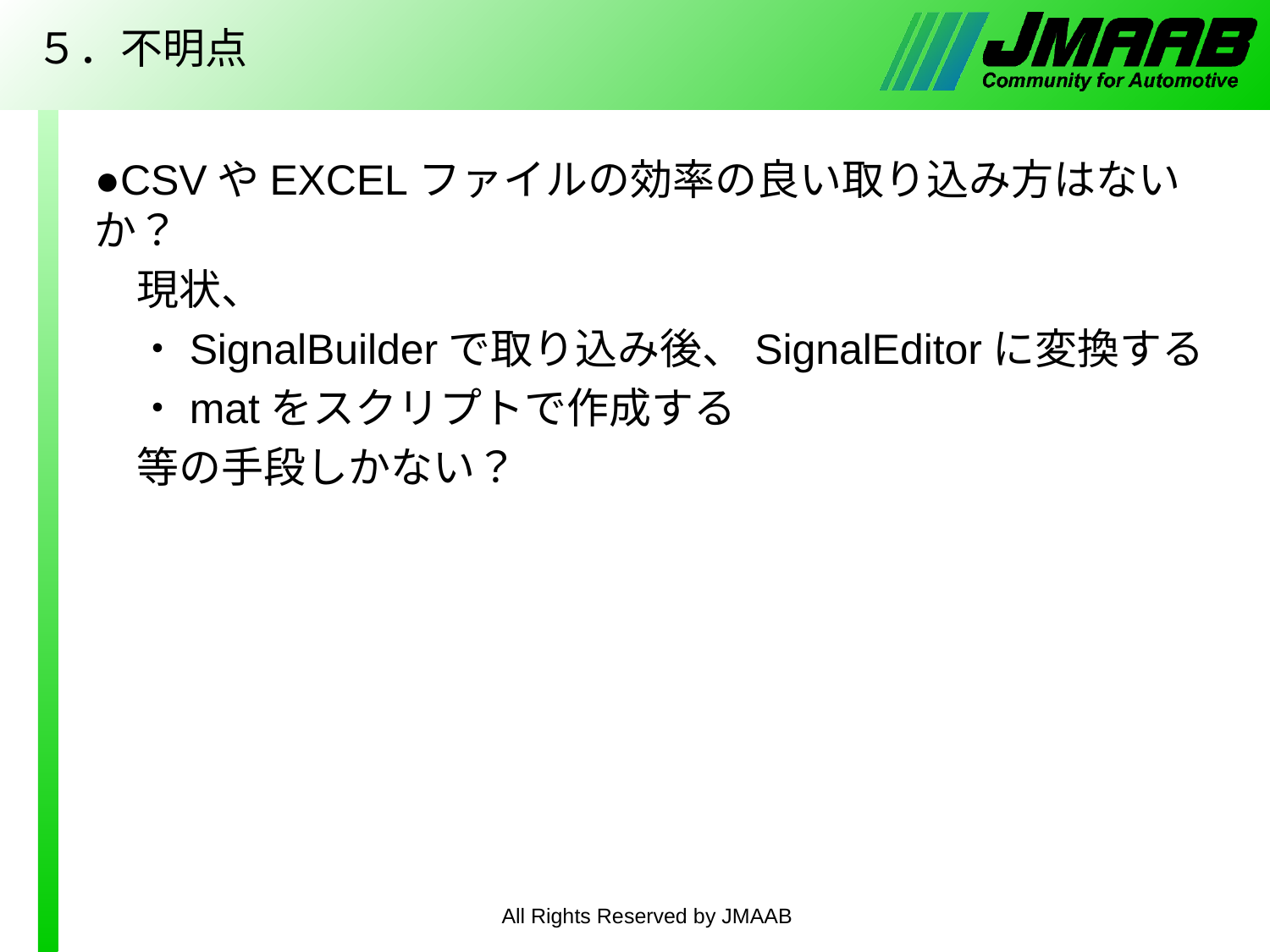

# ５．不明点
●CSVやEXCELファイルの効率の良い取り込み方はないか？
　現状、
　・SignalBuilderで取り込み後、SignalEditorに変換する
　・matをスクリプトで作成する
　等の手段しかない？